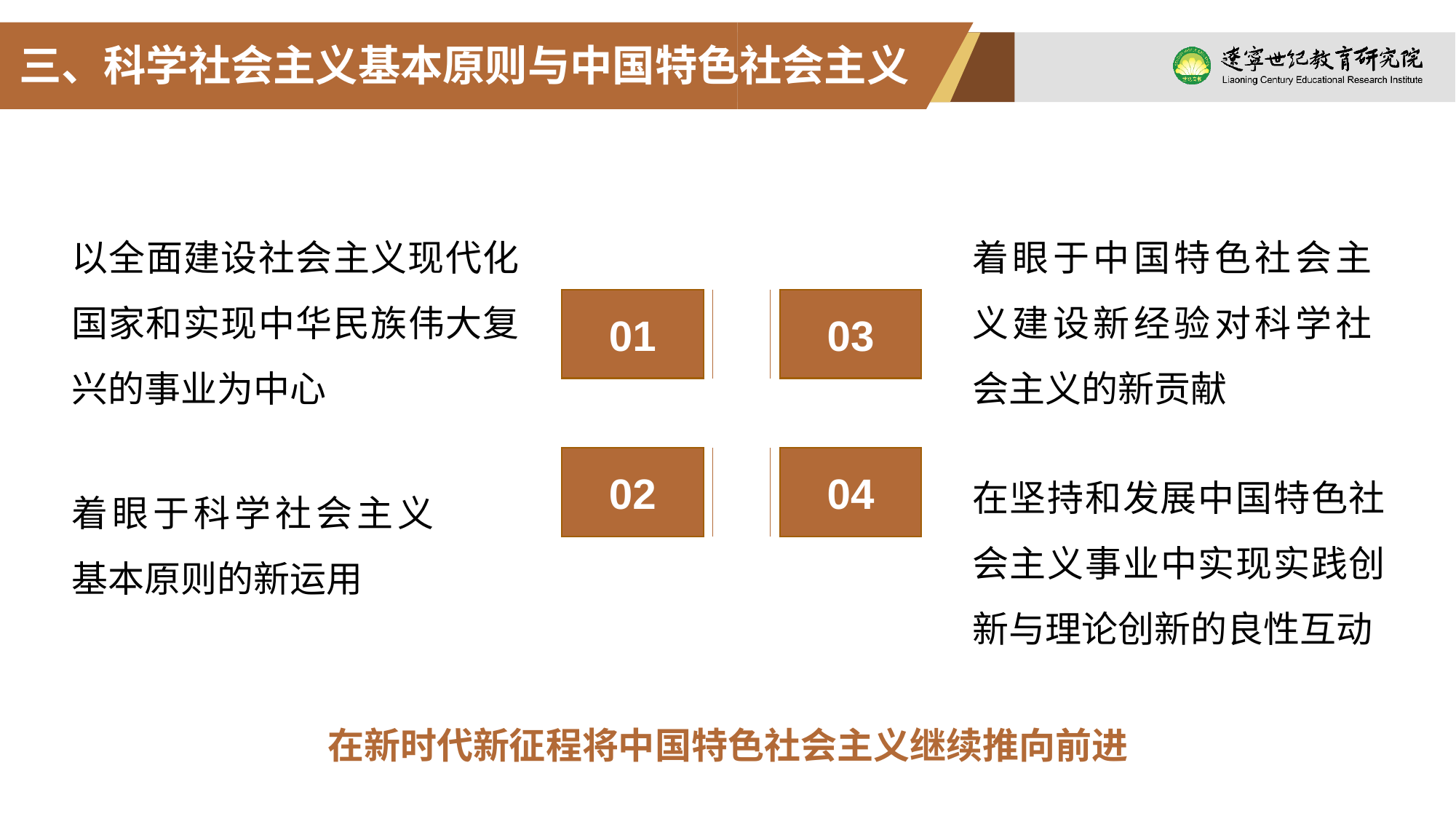

三、科学社会主义基本原则与中国特色社会主义
着眼于中国特色社会主义建设新经验对科学社会主义的新贡献
以全面建设社会主义现代化国家和实现中华民族伟大复兴的事业为中心
01

03
02

04
在坚持和发展中国特色社会主义事业中实现实践创新与理论创新的良性互动
着眼于科学社会主义基本原则的新运用
在新时代新征程将中国特色社会主义继续推向前进